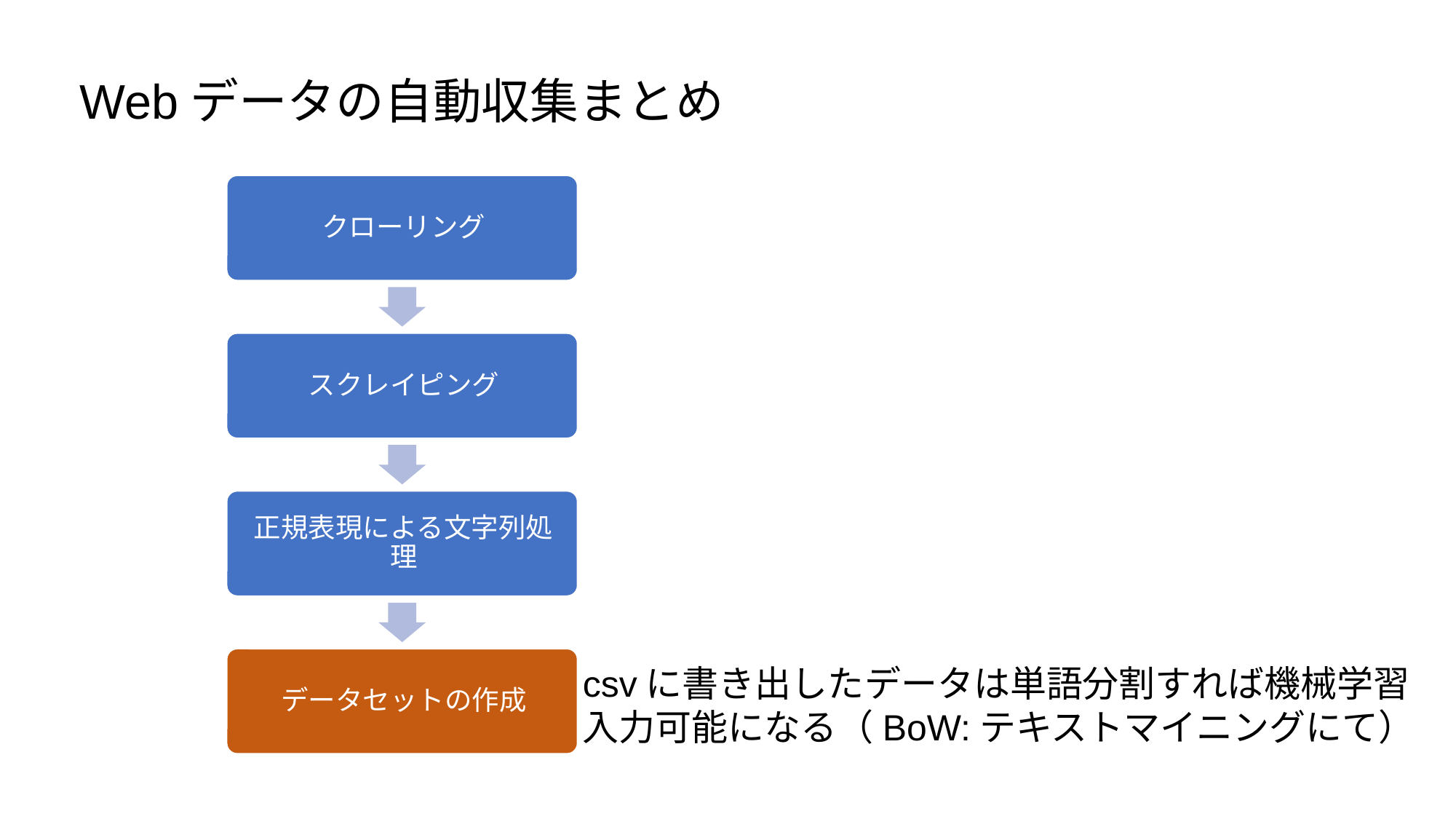

Webデータの自動収集まとめ
クローリング

スクレイピング

正規表現による文字列処理

データセットの作成
csvに書き出したデータは単語分割すれば機械学習入力可能になる（BoW:テキストマイニングにて）